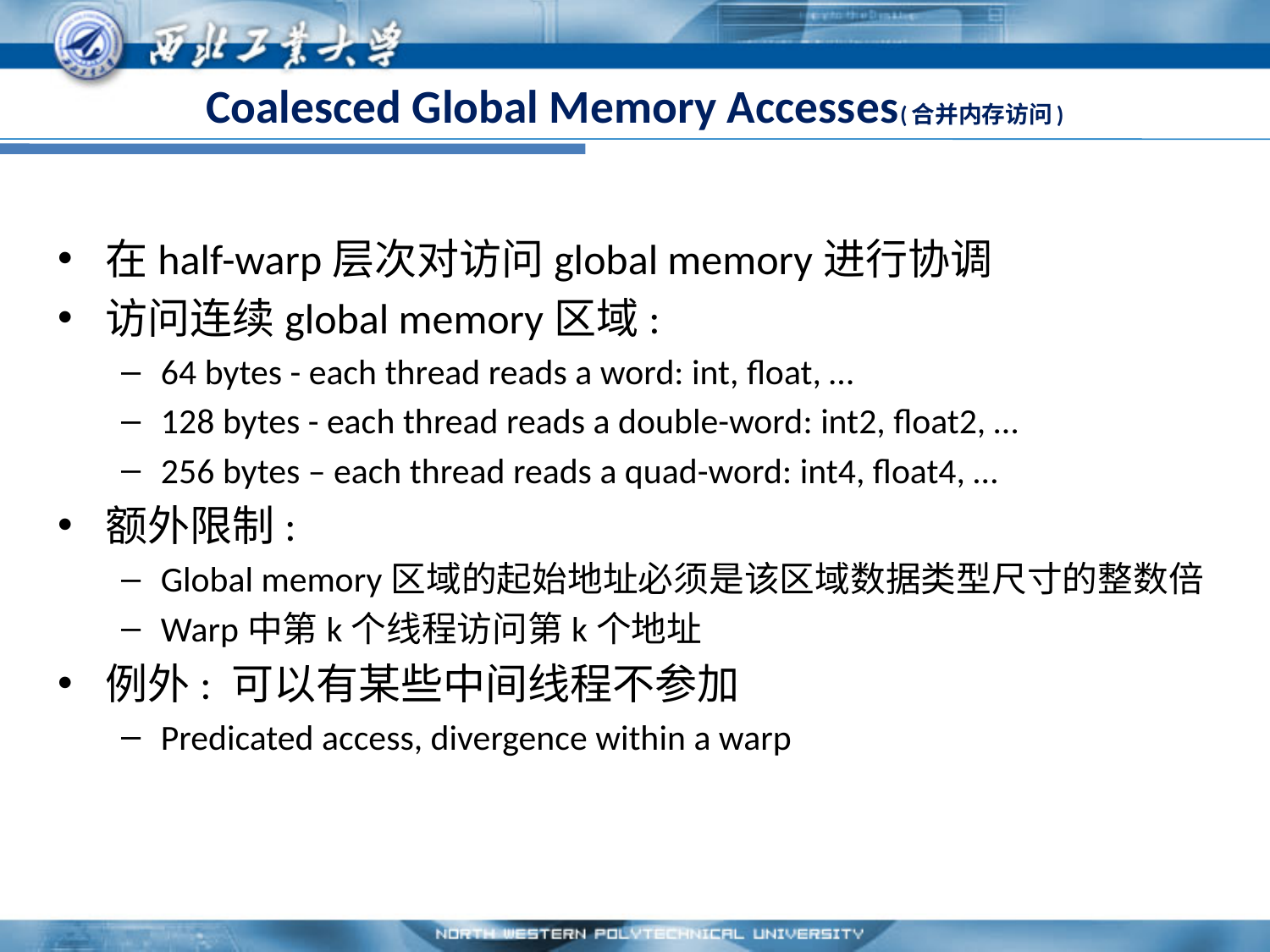

# Coalesced Global Memory Accesses(合并内存访问)
在half-warp层次对访问global memory进行协调
访问连续global memory区域:
64 bytes - each thread reads a word: int, float, …
128 bytes - each thread reads a double-word: int2, float2, …
256 bytes – each thread reads a quad-word: int4, float4, …
额外限制:
Global memory区域的起始地址必须是该区域数据类型尺寸的整数倍
Warp中第k个线程访问第k个地址
例外: 可以有某些中间线程不参加
Predicated access, divergence within a warp